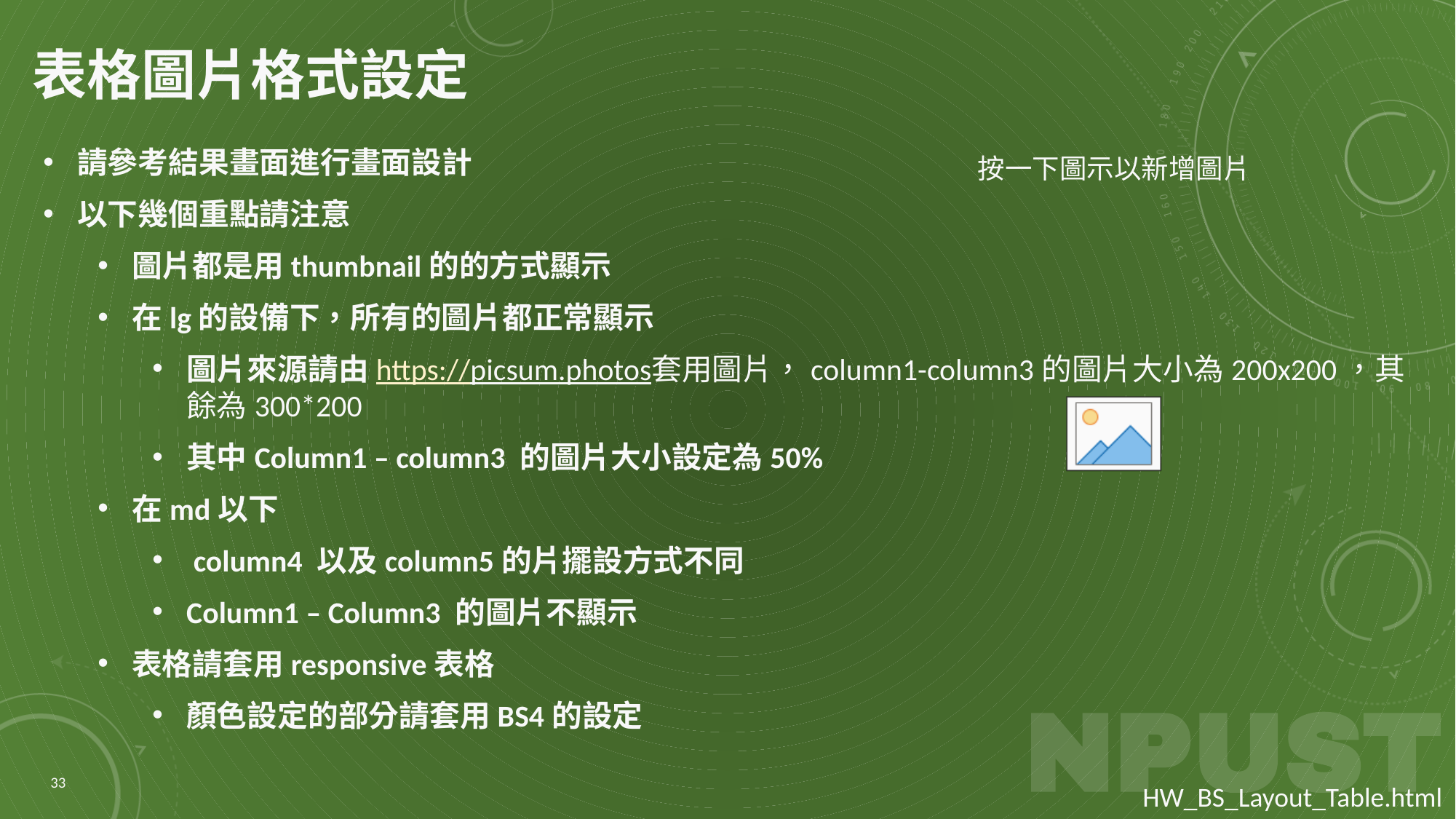

# 表格圖片格式設定
請參考結果畫面進行畫面設計
以下幾個重點請注意
圖片都是用thumbnail的的方式顯示
在lg的設備下，所有的圖片都正常顯示
圖片來源請由https://picsum.photos套用圖片，column1-column3的圖片大小為200x200，其餘為300*200
其中Column1 – column3 的圖片大小設定為50%
在md以下
 column4 以及column5的片擺設方式不同
Column1 – Column3 的圖片不顯示
表格請套用responsive表格
顏色設定的部分請套用BS4的設定

33
HW_BS_Layout_Table.html